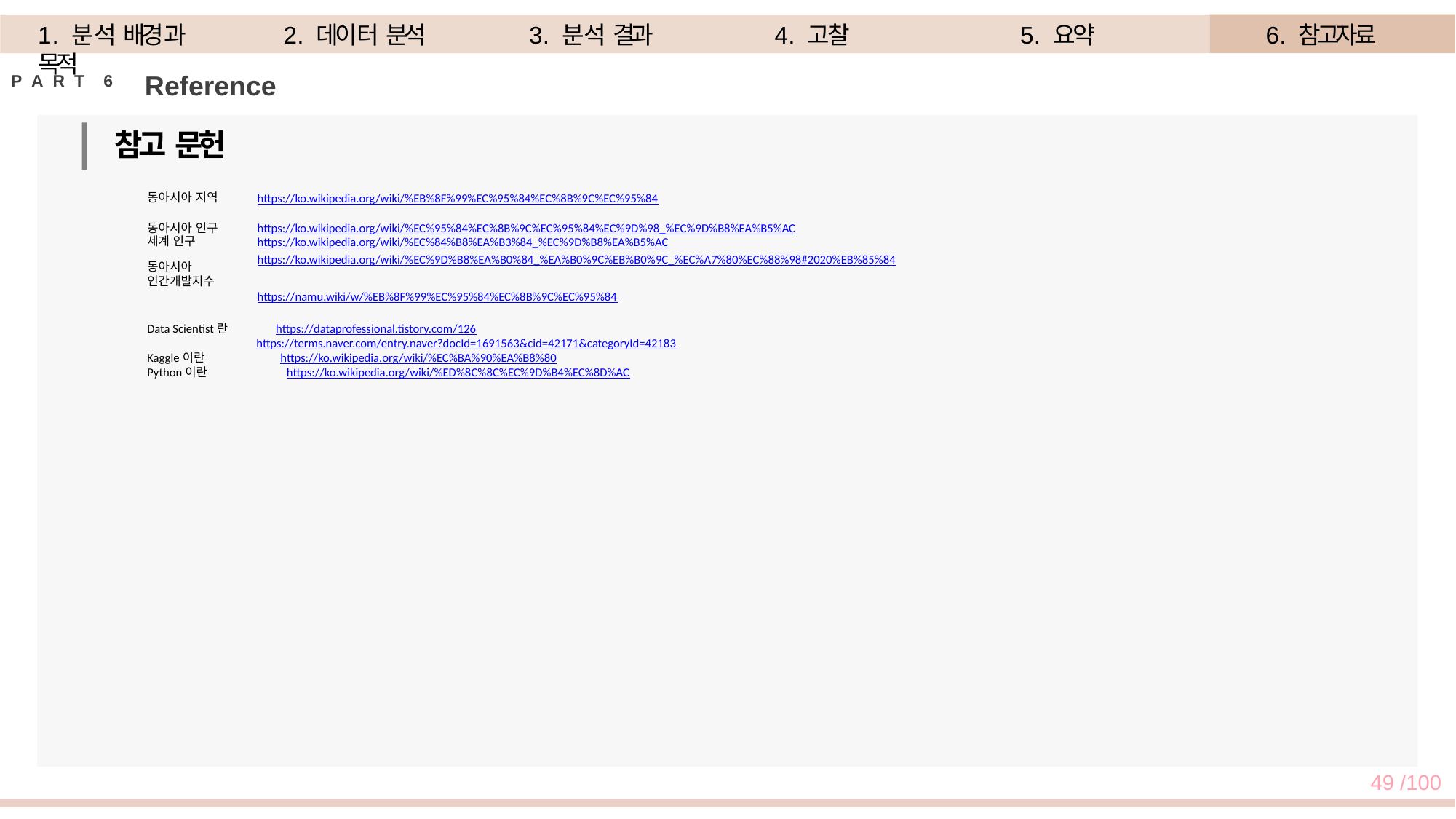

1. 분석 배경과 목적
2. 데이터 분석
3. 분석 결과
4. 고찰
5. 요약
6. 참고자료
Reference
P  A  R  T	6

참고 문헌
동아시아 지역
https://ko.wikipedia.org/wiki/%EB%8F%99%EC%95%84%EC%8B%9C%EC%95%84
동아시아 인구
https://ko.wikipedia.org/wiki/%EC%95%84%EC%8B%9C%EC%95%84%EC%9D%98_%EC%9D%B8%EA%B5%AC
세계 인구
https://ko.wikipedia.org/wiki/%EC%84%B8%EA%B3%84_%EC%9D%B8%EA%B5%AC
https://ko.wikipedia.org/wiki/%EC%9D%B8%EA%B0%84_%EA%B0%9C%EB%B0%9C_%EC%A7%80%EC%88%98#2020%EB%85%84
동아시아 인간개발지수
https://namu.wiki/w/%EB%8F%99%EC%95%84%EC%8B%9C%EC%95%84
Data Scientist란             https://dataprofessional.tistory.com/126
	https://terms.naver.com/entry.naver?docId=1691563&cid=42171&categoryId=42183
Kaggle이란                     https://ko.wikipedia.org/wiki/%EC%BA%90%EA%B8%80
Python이란                      https://ko.wikipedia.org/wiki/%ED%8C%8C%EC%9D%B4%EC%8D%AC

49 /100